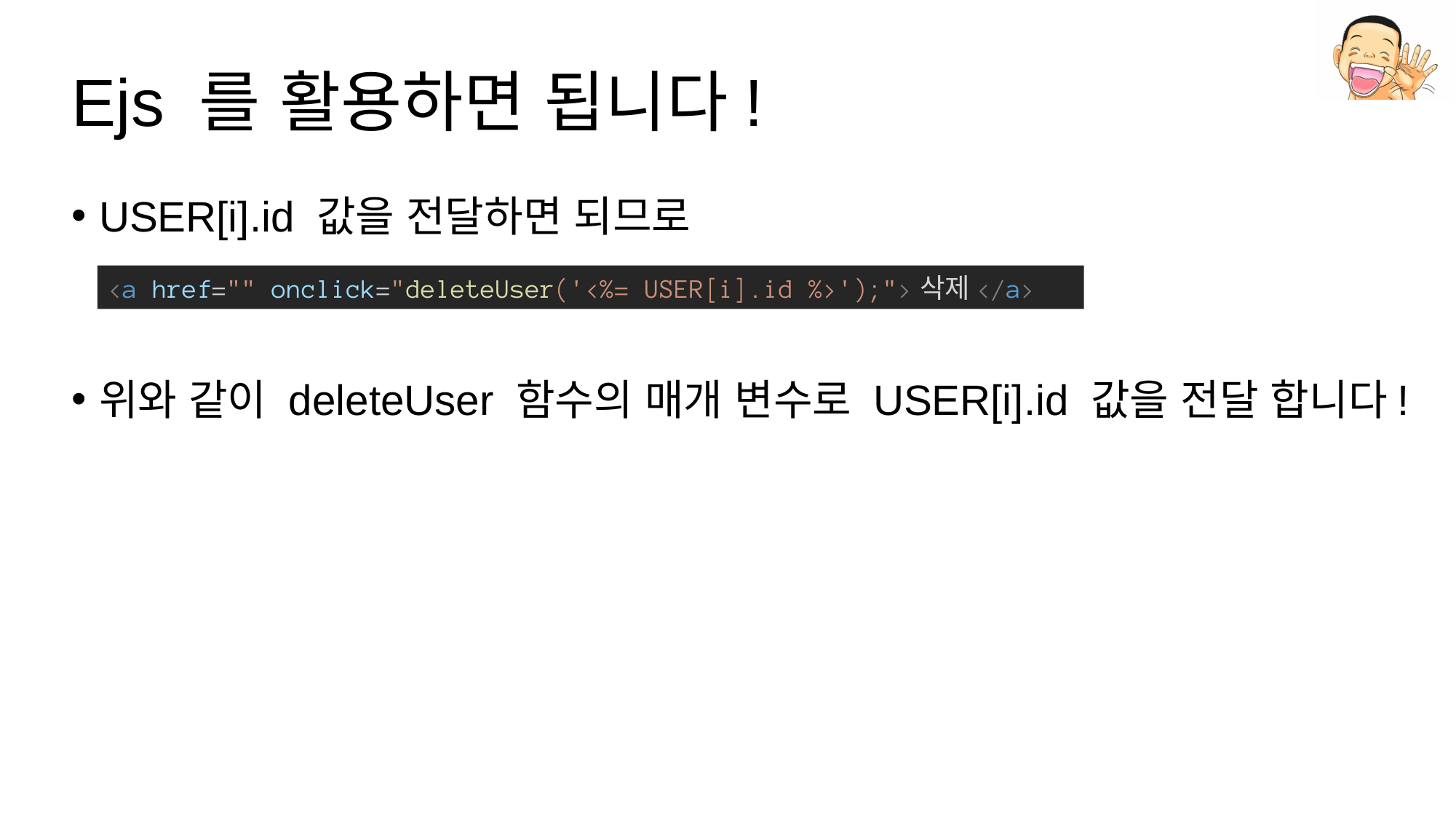

# Ejs 를 활용하면 됩니다!
USER[i].id 값을 전달하면 되므로

위와 같이 deleteUser 함수의 매개 변수로 USER[i].id 값을 전달 합니다!
<a href="" onclick="deleteUser('<%= USER[i].id %>');">삭제</a>